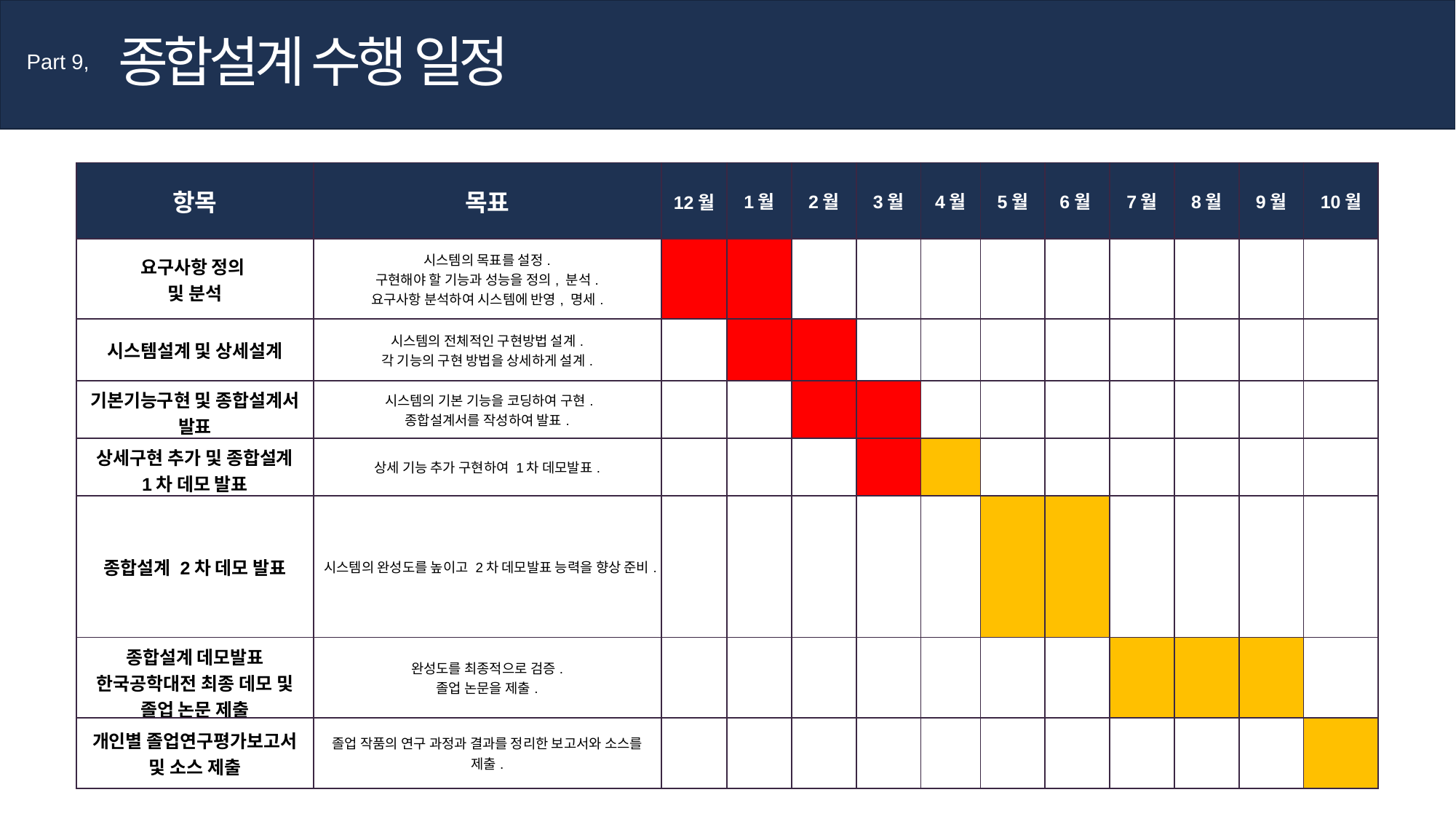

종합설계 수행 일정
Part 9,
| 항목​ | 목표 | 12월​ | 1월​ | 2월​ | 3월​ | 4월​ | 5월​ | 6월 ​ | 7월​ | 8월​ | 9월​ | 10월​ |
| --- | --- | --- | --- | --- | --- | --- | --- | --- | --- | --- | --- | --- |
| 요구사항 정의 ​ 및 분석 | 시스템의 목표를 설정. 구현해야 할 기능과 성능을 정의, 분석. 요구사항 분석하여 시스템에 반영, 명세. | ​ | ​ | ​​ | ​ | ​ | ​ | ​ | ​ | ​ | ​ | ​ |
| 시스템설계 및 상세설계​ | 시스템의 전체적인 구현방법 설계. 각 기능의 구현 방법을 상세하게 설계. | ​ | ​ | ​ | ​ | ​ | ​ | ​ | ​ | ​ | ​ | ​ |
| 기본기능구현 및 종합설계서 발표 | ​시스템의 기본 기능을 코딩하여 구현. 종합설계서를 작성하여 발표. | ​ | ​ | ​ | ​ | ​ | ​ | ​ | ​ | ​ | ​ | ​ |
| 상세구현 추가 및 종합설계 1차 데모 발표 | 상세 기능 추가 구현하여 1차 데모발표. | ​ | ​ | ​ | ​ |  | ​ | ​ | ​ | ​ | ​ | ​ |
| 종합설계 2차 데모 발표 | 시스템의 완성도를 높이고 2차 데모발표 능력을 향상 준비. | ​ | ​ | ​ | ​ | ​ |  |  | ​ | ​ | ​ | ​ |
| 종합설계 데모발표 한국공학대전 최종 데모 및 졸업 논문 제출​ | 완성도를 최종적으로 검증. 졸업 논문을 제출. | ​ | ​ | ​ | ​ | ​ | ​ |  | ​ | ​ | ​ | ​ |
| 개인별 졸업연구평가보고서 및 소스 제출​ | 졸업 작품의 연구 과정과 결과를 정리한 보고서와 소스를 제출. | ​ | ​ | ​ | ​ | ​ | ​ | ​ | ​ | ​ | ​ | ​ |